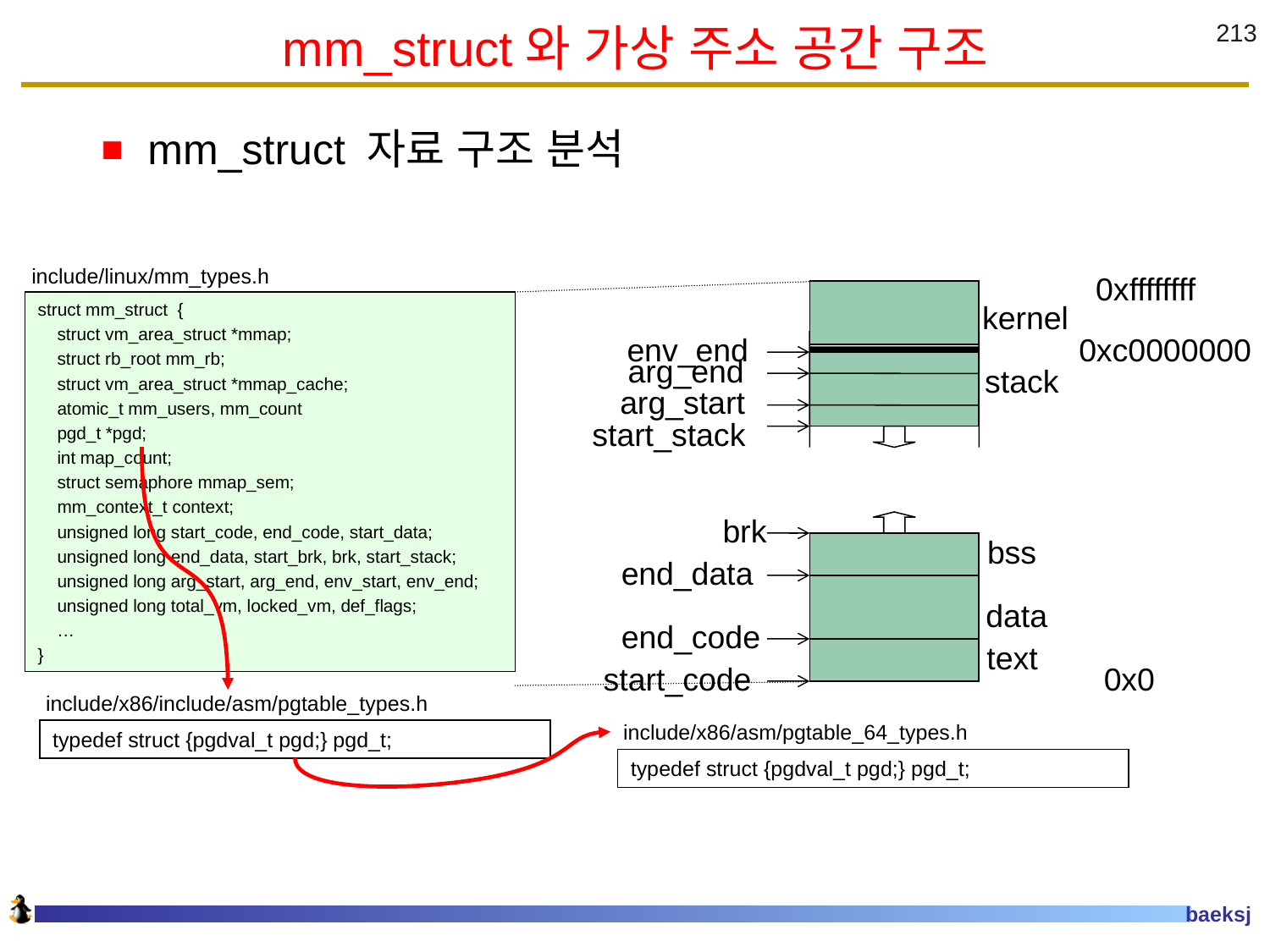

# mm_struct와 가상 주소 공간 구조
213
mm_struct 자료 구조 분석
include/linux/mm_types.h
0xffffffff

struct mm_struct  {
    struct vm_area_struct *mmap;
    struct rb_root mm_rb;
    struct vm_area_struct *mmap_cache;
    atomic_t mm_users, mm_count
    pgd_t *pgd;
    int map_count;
    struct semaphore mmap_sem;
    mm_context_t context;
    unsigned long start_code, end_code, start_data;
    unsigned long end_data, start_brk, brk, start_stack;
    unsigned long arg_start, arg_end, env_start, env_end;
    unsigned long total_vm, locked_vm, def_flags;
    …
}

kernel
     env_end

0xc0000000

     arg_end

stack

   arg_start

start_stack

brk

bss
  end_data

data
  end_code

text
start_code
0x0

include/x86/include/asm/pgtable_types.h
include/x86/asm/pgtable_64_types.h
typedef struct {pgdval_t pgd;} pgd_t;
typedef struct {pgdval_t pgd;} pgd_t;